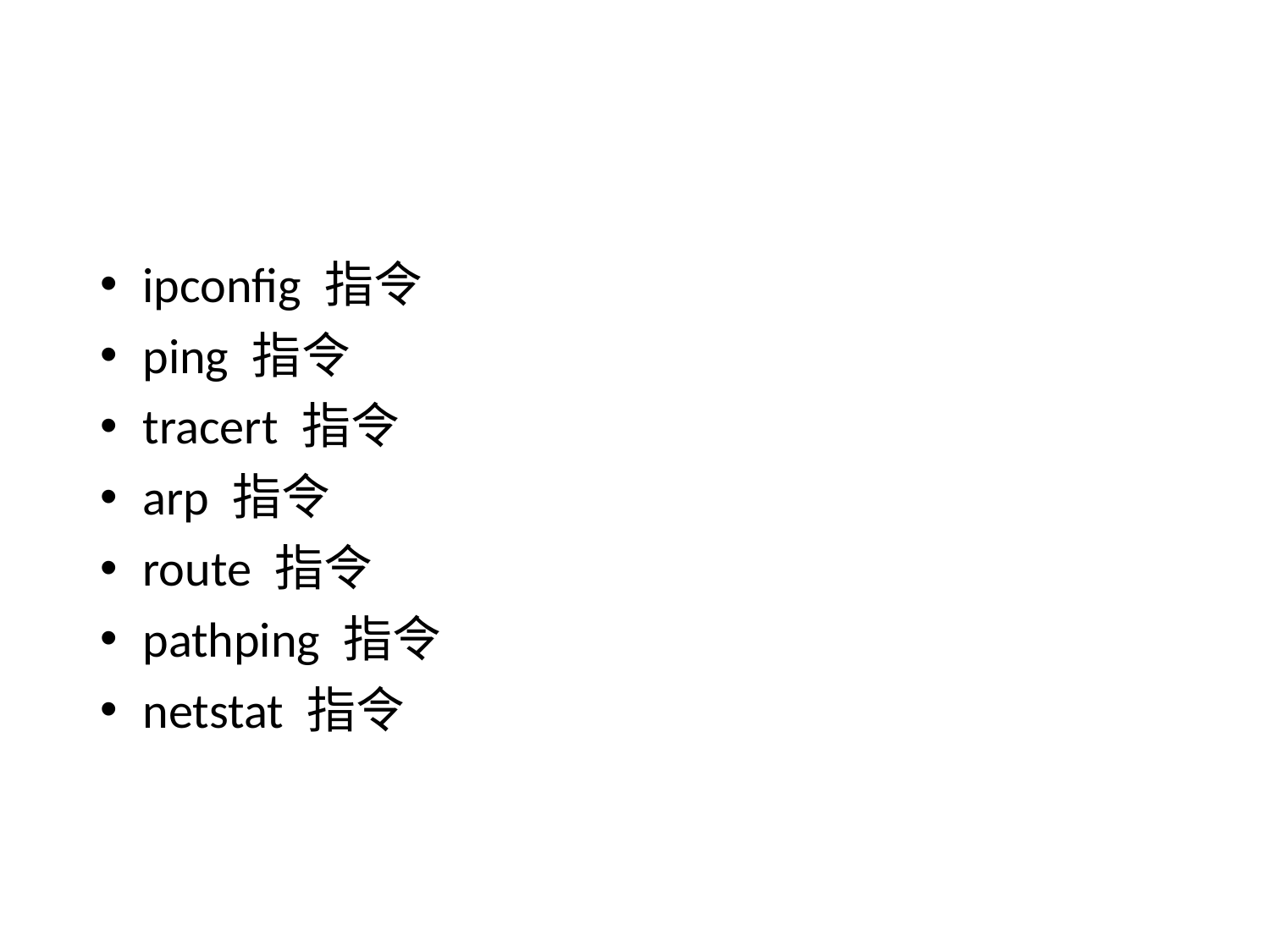

#
 ipconfig 指令
 ping 指令
 tracert 指令
 arp 指令
 route 指令
 pathping 指令
 netstat 指令